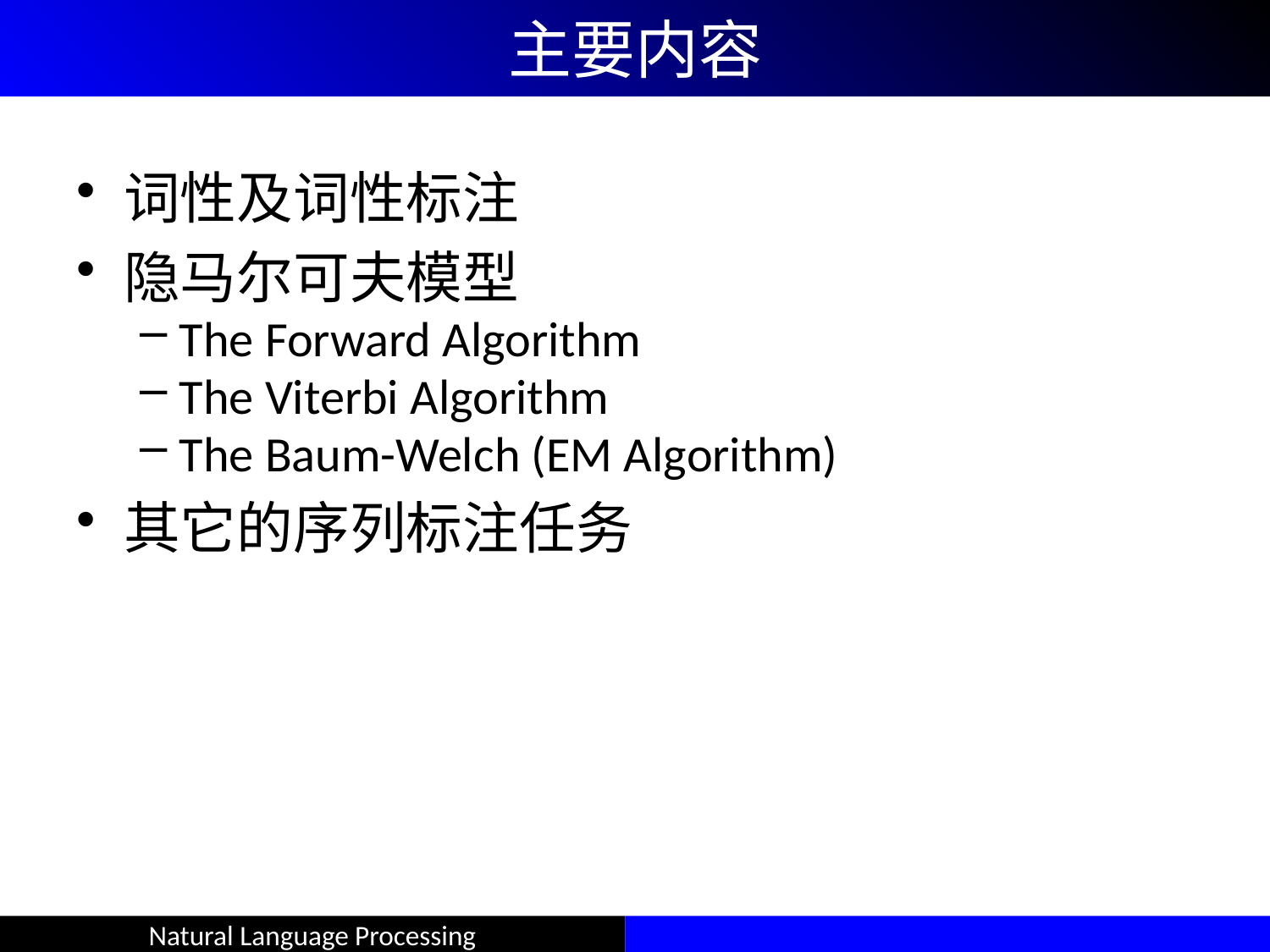

# 主要内容
词性及词性标注
隐马尔可夫模型
The Forward Algorithm
The Viterbi Algorithm
The Baum-Welch (EM Algorithm)
其它的序列标注任务